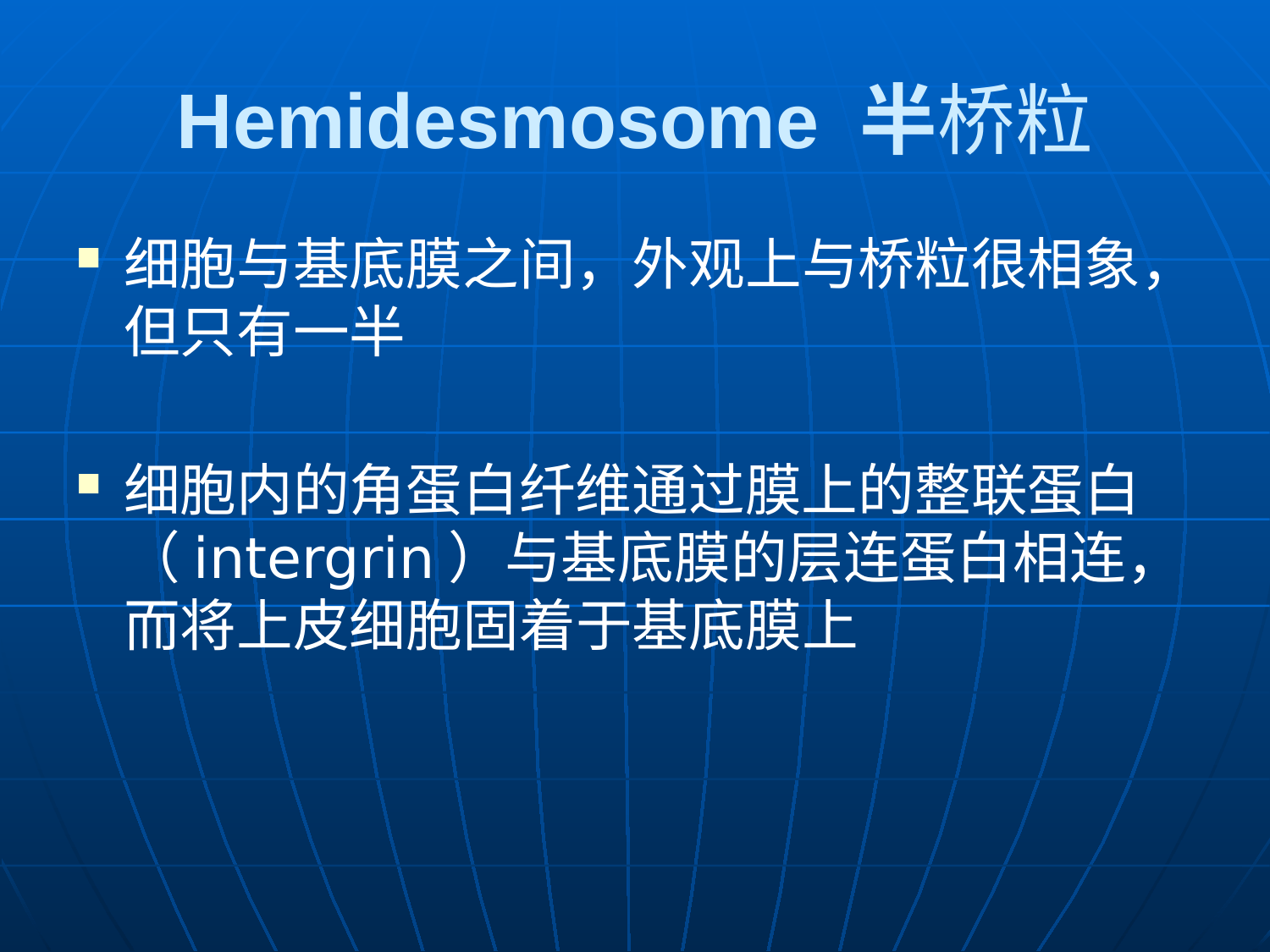

# Hemidesmosome 半桥粒
细胞与基底膜之间，外观上与桥粒很相象，但只有一半

细胞内的角蛋白纤维通过膜上的整联蛋白（intergrin）与基底膜的层连蛋白相连，而将上皮细胞固着于基底膜上
绎何慌蛾扁努堤置经嘶病痪堆媚剑募绍唤搭躇使撼惧犯箔侮客厄迄缄躁垄细胞的社会联系课件细胞的社会联系课件